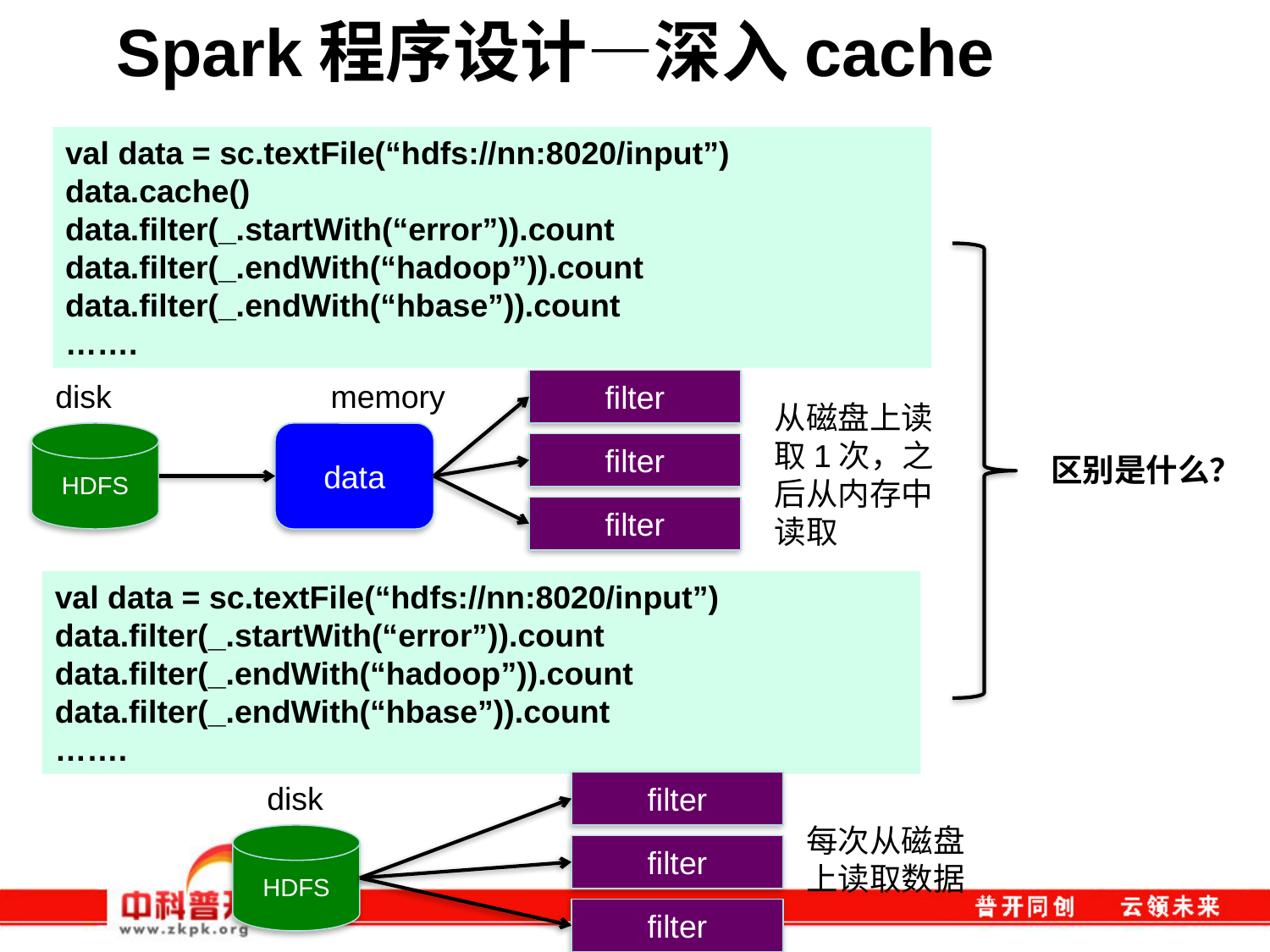

# Spark程序设计—深入cache
val data = sc.textFile(“hdfs://nn:8020/input”)
data.cache()
data.filter(_.startWith(“error”)).count
data.filter(_.endWith(“hadoop”)).count
data.filter(_.endWith(“hbase”)).count
…….

disk
memory
filter
从磁盘上读取1次，之后从内存中读取
HDFS
data
filter
区别是什么？
filter
val data = sc.textFile(“hdfs://nn:8020/input”)
data.filter(_.startWith(“error”)).count
data.filter(_.endWith(“hadoop”)).count
data.filter(_.endWith(“hbase”)).count
…….
disk
filter
每次从磁盘上读取数据
HDFS
filter
filter